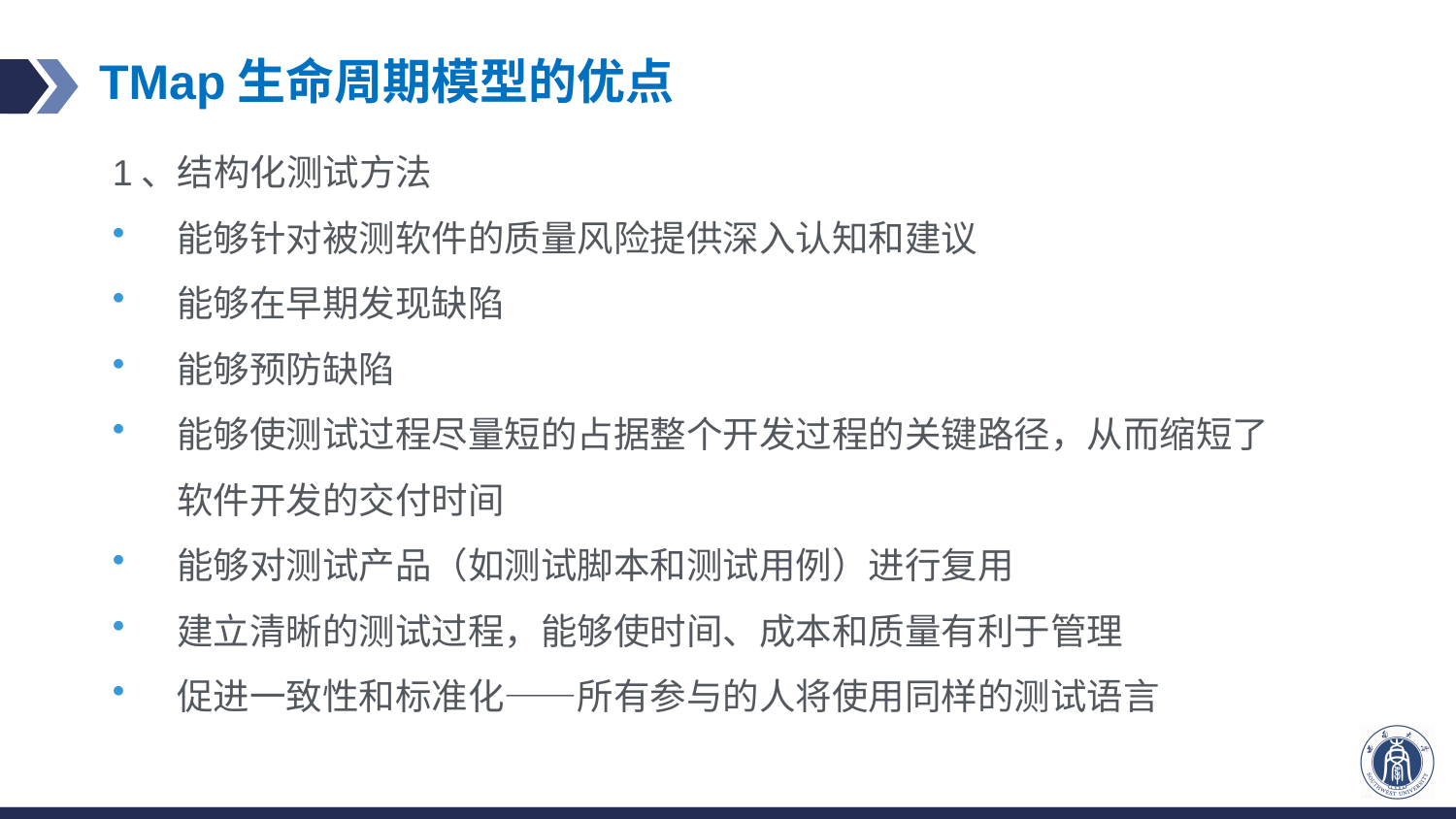

# TMap生命周期模型的优点
1、结构化测试方法
能够针对被测软件的质量风险提供深入认知和建议
能够在早期发现缺陷
能够预防缺陷
能够使测试过程尽量短的占据整个开发过程的关键路径，从而缩短了软件开发的交付时间
能够对测试产品（如测试脚本和测试用例）进行复用
建立清晰的测试过程，能够使时间、成本和质量有利于管理
促进一致性和标准化——所有参与的人将使用同样的测试语言